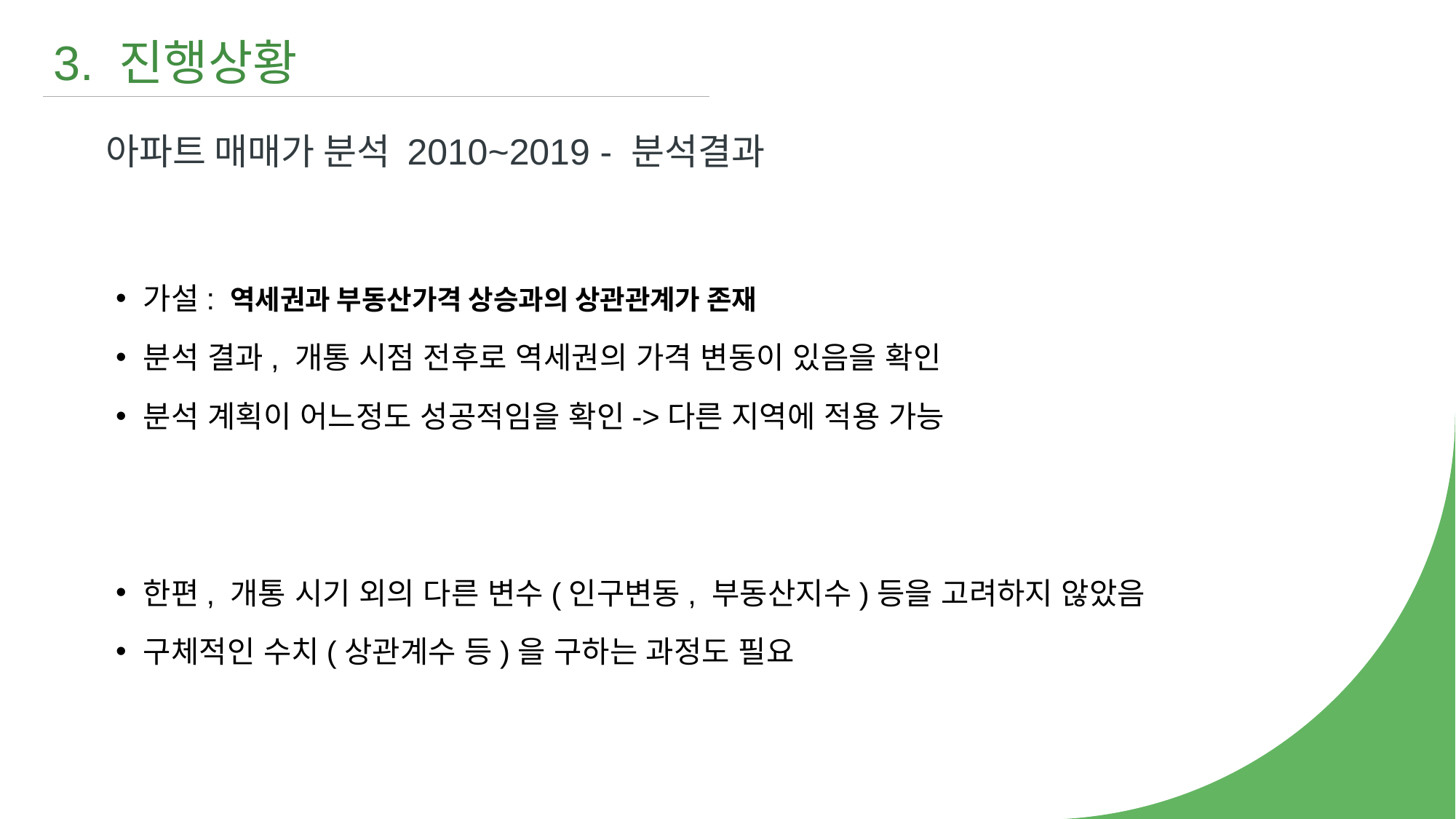

3. 진행상황
아파트 매매가 분석 2010~2019 - 분석결과

가설: 역세권과 부동산가격 상승과의 상관관계가 존재
분석 결과, 개통 시점 전후로 역세권의 가격 변동이 있음을 확인
분석 계획이 어느정도 성공적임을 확인->다른 지역에 적용 가능

한편, 개통 시기 외의 다른 변수(인구변동, 부동산지수)등을 고려하지 않았음
구체적인 수치(상관계수 등)을 구하는 과정도 필요